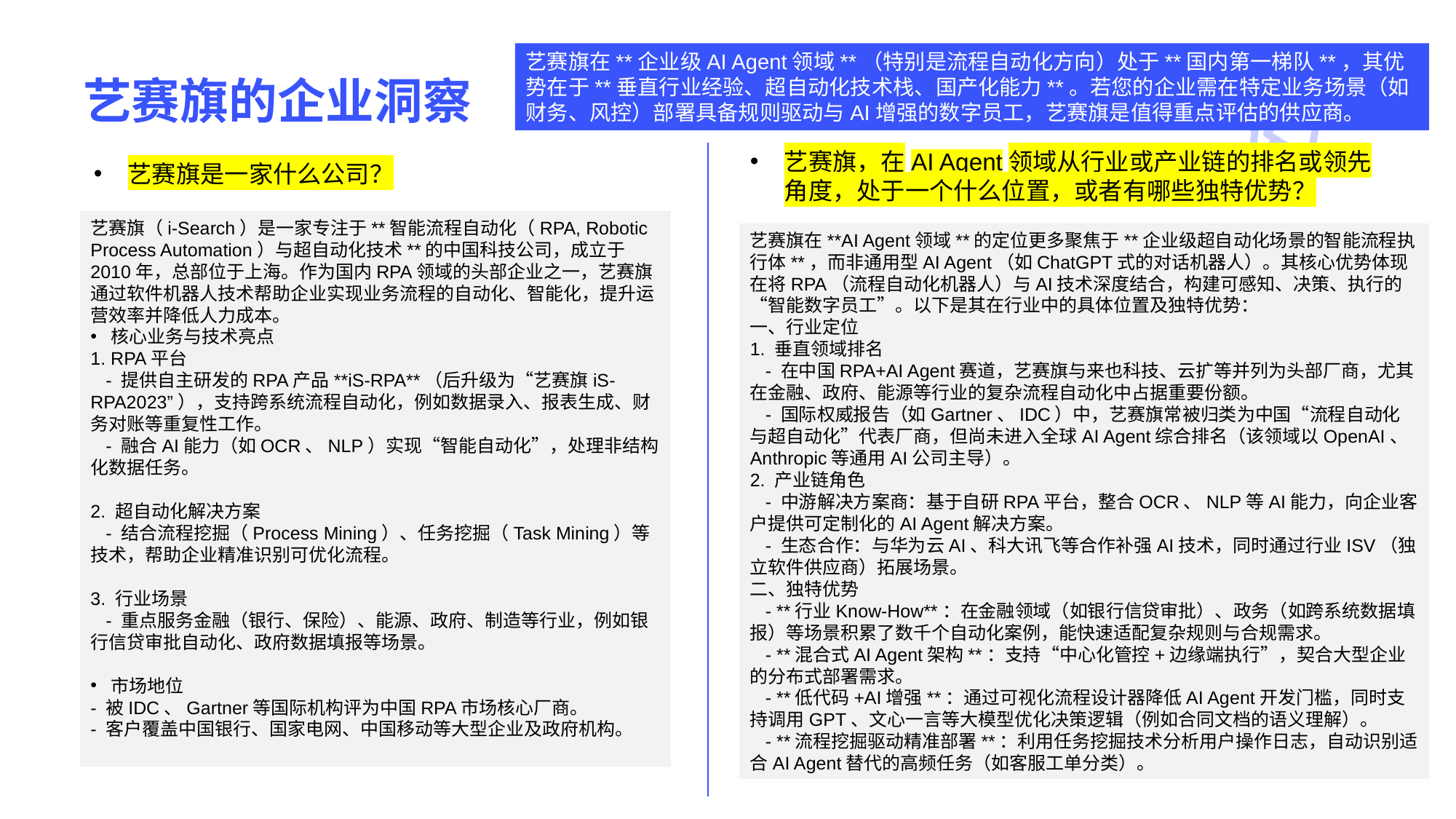

# 艺赛旗的企业洞察
艺赛旗在**企业级AI Agent领域**（特别是流程自动化方向）处于**国内第一梯队**，其优势在于**垂直行业经验、超自动化技术栈、国产化能力**。若您的企业需在特定业务场景（如财务、风控）部署具备规则驱动与AI增强的数字员工，艺赛旗是值得重点评估的供应商。
艺赛旗，在AI Agent领域从行业或产业链的排名或领先角度，处于一个什么位置，或者有哪些独特优势？
艺赛旗是一家什么公司？
艺赛旗（i-Search）是一家专注于**智能流程自动化（RPA, Robotic Process Automation）与超自动化技术**的中国科技公司，成立于2010年，总部位于上海。作为国内RPA领域的头部企业之一，艺赛旗通过软件机器人技术帮助企业实现业务流程的自动化、智能化，提升运营效率并降低人力成本。
核心业务与技术亮点
1. RPA平台
   - 提供自主研发的RPA产品**iS-RPA**（后升级为“艺赛旗iS-RPA2023”），支持跨系统流程自动化，例如数据录入、报表生成、财务对账等重复性工作。
   - 融合AI能力（如OCR、NLP）实现“智能自动化”，处理非结构化数据任务。

2. 超自动化解决方案
   - 结合流程挖掘（Process Mining）、任务挖掘（Task Mining）等技术，帮助企业精准识别可优化流程。

3. 行业场景
   - 重点服务金融（银行、保险）、能源、政府、制造等行业，例如银行信贷审批自动化、政府数据填报等场景。

市场地位
- 被IDC、Gartner等国际机构评为中国RPA市场核心厂商。
- 客户覆盖中国银行、国家电网、中国移动等大型企业及政府机构。

艺赛旗在**AI Agent领域**的定位更多聚焦于**企业级超自动化场景的智能流程执行体**，而非通用型AI Agent（如ChatGPT式的对话机器人）。其核心优势体现在将RPA（流程自动化机器人）与AI技术深度结合，构建可感知、决策、执行的“智能数字员工”。以下是其在行业中的具体位置及独特优势：
一、行业定位
1. 垂直领域排名
   - 在中国RPA+AI Agent赛道，艺赛旗与来也科技、云扩等并列为头部厂商，尤其在金融、政府、能源等行业的复杂流程自动化中占据重要份额。
   - 国际权威报告（如Gartner、IDC）中，艺赛旗常被归类为中国“流程自动化与超自动化”代表厂商，但尚未进入全球AI Agent综合排名（该领域以OpenAI、Anthropic等通用AI公司主导）。
2. 产业链角色
   - 中游解决方案商：基于自研RPA平台，整合OCR、NLP等AI能力，向企业客户提供可定制化的AI Agent解决方案。
   - 生态合作：与华为云AI、科大讯飞等合作补强AI技术，同时通过行业ISV（独立软件供应商）拓展场景。
二、独特优势
   - **行业Know-How**：在金融领域（如银行信贷审批）、政务（如跨系统数据填报）等场景积累了数千个自动化案例，能快速适配复杂规则与合规需求。
   - **混合式AI Agent架构**：支持“中心化管控+边缘端执行”，契合大型企业的分布式部署需求。
   - **低代码+AI增强**：通过可视化流程设计器降低AI Agent开发门槛，同时支持调用GPT、文心一言等大模型优化决策逻辑（例如合同文档的语义理解）。
   - **流程挖掘驱动精准部署**：利用任务挖掘技术分析用户操作日志，自动识别适合AI Agent替代的高频任务（如客服工单分类）。